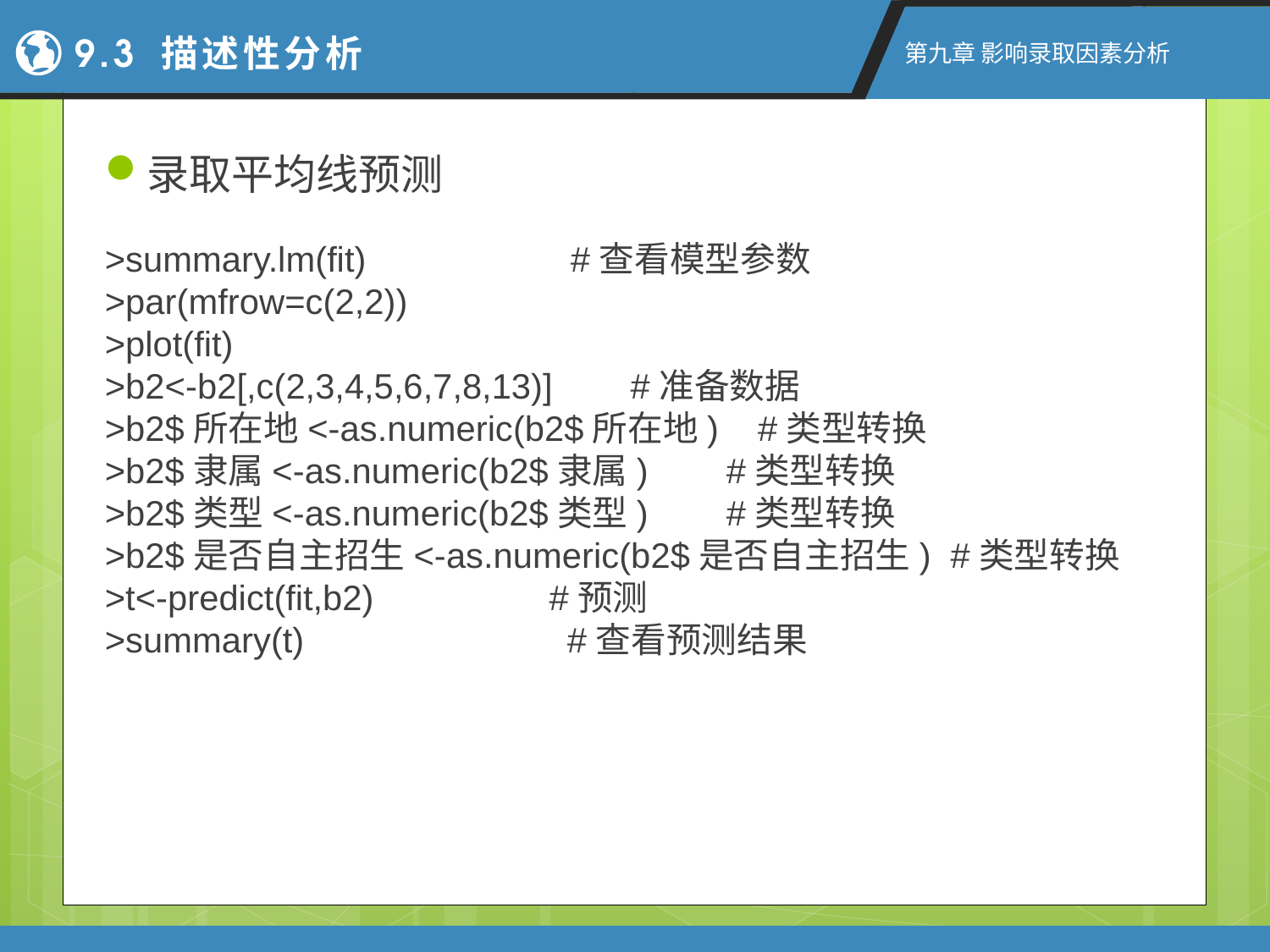

9.3 描述性分析

第九章 影响录取因素分析
录取平均线预测
>summary.lm(fit)                     #查看模型参数
>par(mfrow=c(2,2))
>plot(fit)
>b2<-b2[,c(2,3,4,5,6,7,8,13)]        #准备数据
>b2$所在地<-as.numeric(b2$所在地)    #类型转换
>b2$隶属<-as.numeric(b2$隶属)        #类型转换
>b2$类型<-as.numeric(b2$类型)        #类型转换
>b2$是否自主招生<-as.numeric(b2$是否自主招生)  #类型转换
>t<-predict(fit,b2)                  #预测
>summary(t)                           #查看预测结果